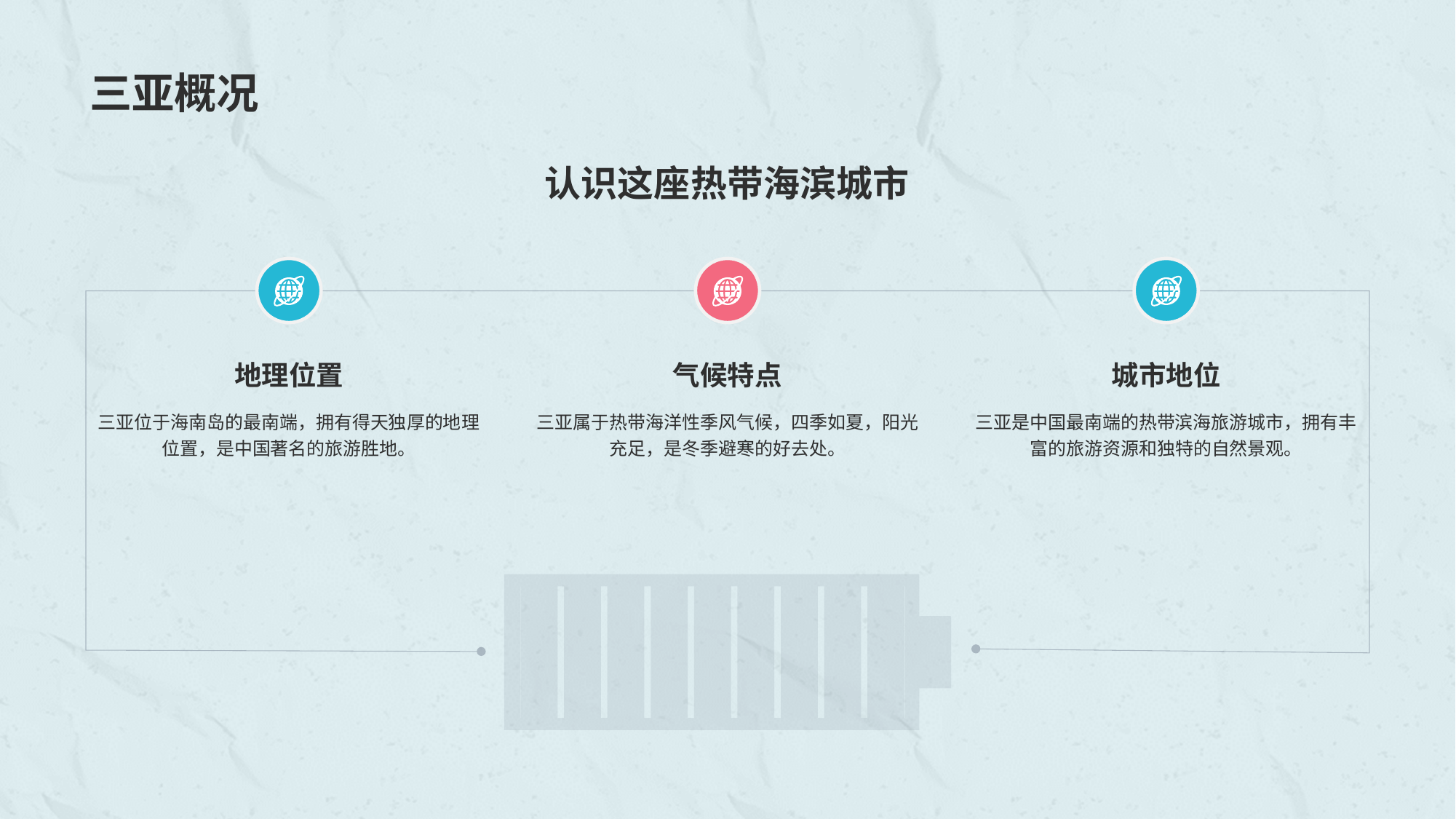

# 三亚概况
认识这座热带海滨城市

地理位置
三亚位于海南岛的最南端，拥有得天独厚的地理位置，是中国著名的旅游胜地。

气候特点
三亚属于热带海洋性季风气候，四季如夏，阳光充足，是冬季避寒的好去处。

城市地位
三亚是中国最南端的热带滨海旅游城市，拥有丰富的旅游资源和独特的自然景观。